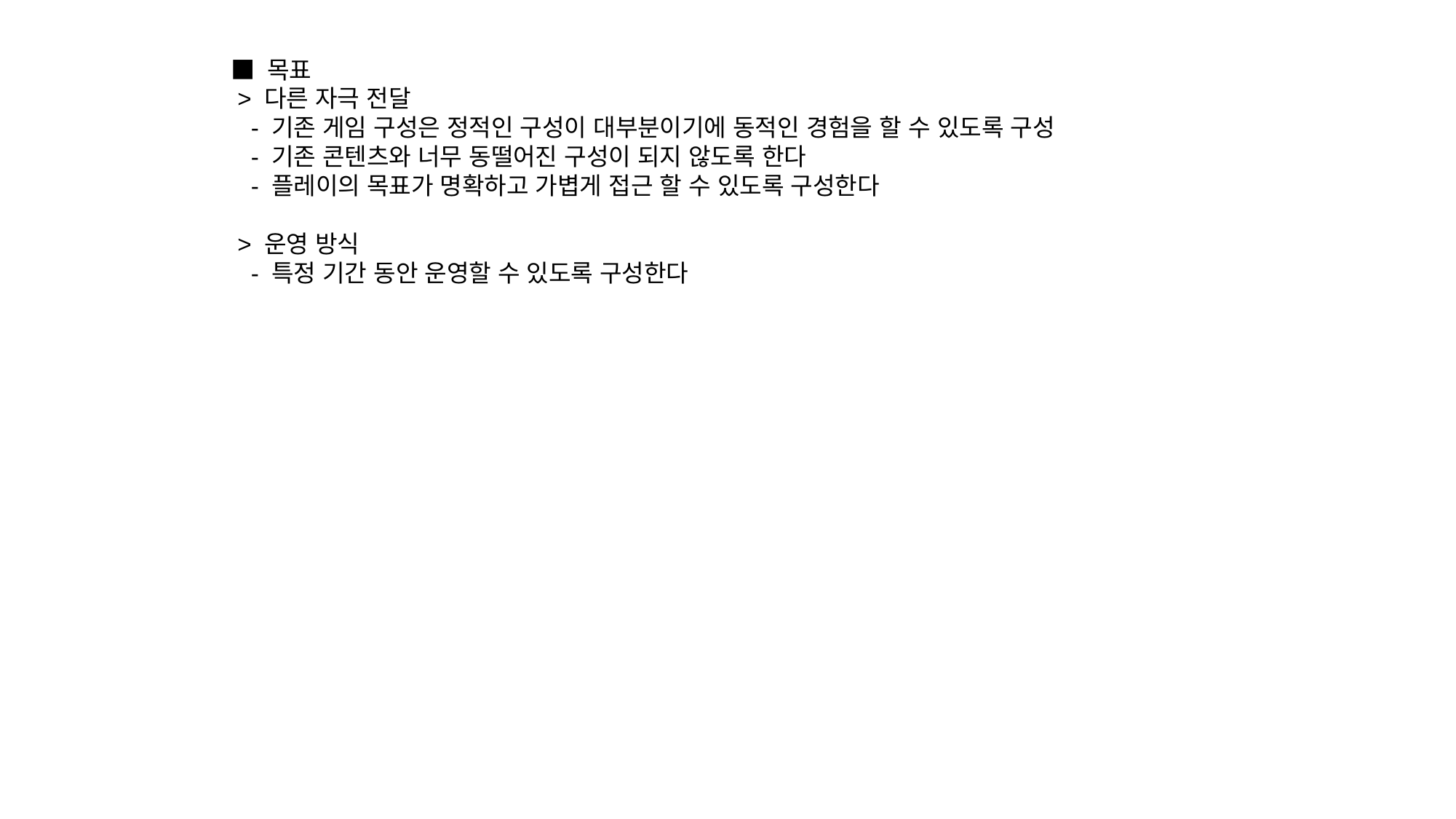

■ 목표
 > 다른 자극 전달
   - 기존 게임 구성은 정적인 구성이 대부분이기에 동적인 경험을 할 수 있도록 구성
   - 기존 콘텐츠와 너무 동떨어진 구성이 되지 않도록 한다
   - 플레이의 목표가 명확하고 가볍게 접근 할 수 있도록 구성한다

 > 운영 방식
   - 특정 기간 동안 운영할 수 있도록 구성한다